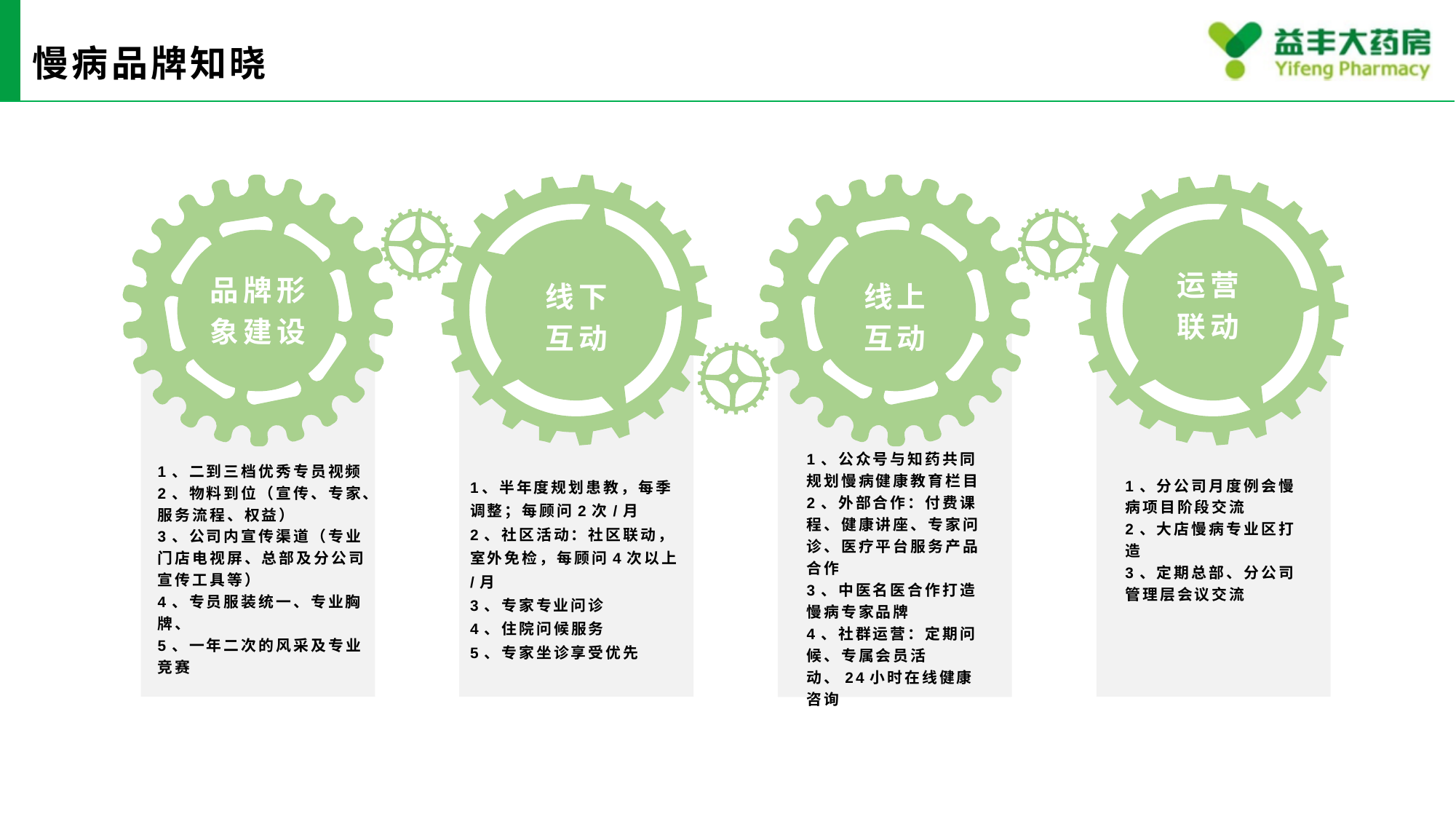

# 慢病品牌知晓

运营
联动

品牌形
象建设

线下
互动
线上
互动

1、公众号与知药共同规划慢病健康教育栏目
2、外部合作：付费课程、健康讲座、专家问诊、医疗平台服务产品合作
3、中医名医合作打造慢病专家品牌
4、社群运营：定期问候、专属会员活动、24小时在线健康咨询
1、二到三档优秀专员视频
2、物料到位（宣传、专家、服务流程、权益）
3、公司内宣传渠道（专业门店电视屏、总部及分公司宣传工具等）
4、专员服装统一、专业胸牌、
5、一年二次的风采及专业竞赛

1、分公司月度例会慢病项目阶段交流
2、大店慢病专业区打造
3、定期总部、分公司管理层会议交流

1、半年度规划患教，每季调整；每顾问2次/月
2、社区活动：社区联动，室外免检，每顾问4次以上/月
3、专家专业问诊
4、住院问候服务
5、专家坐诊享受优先